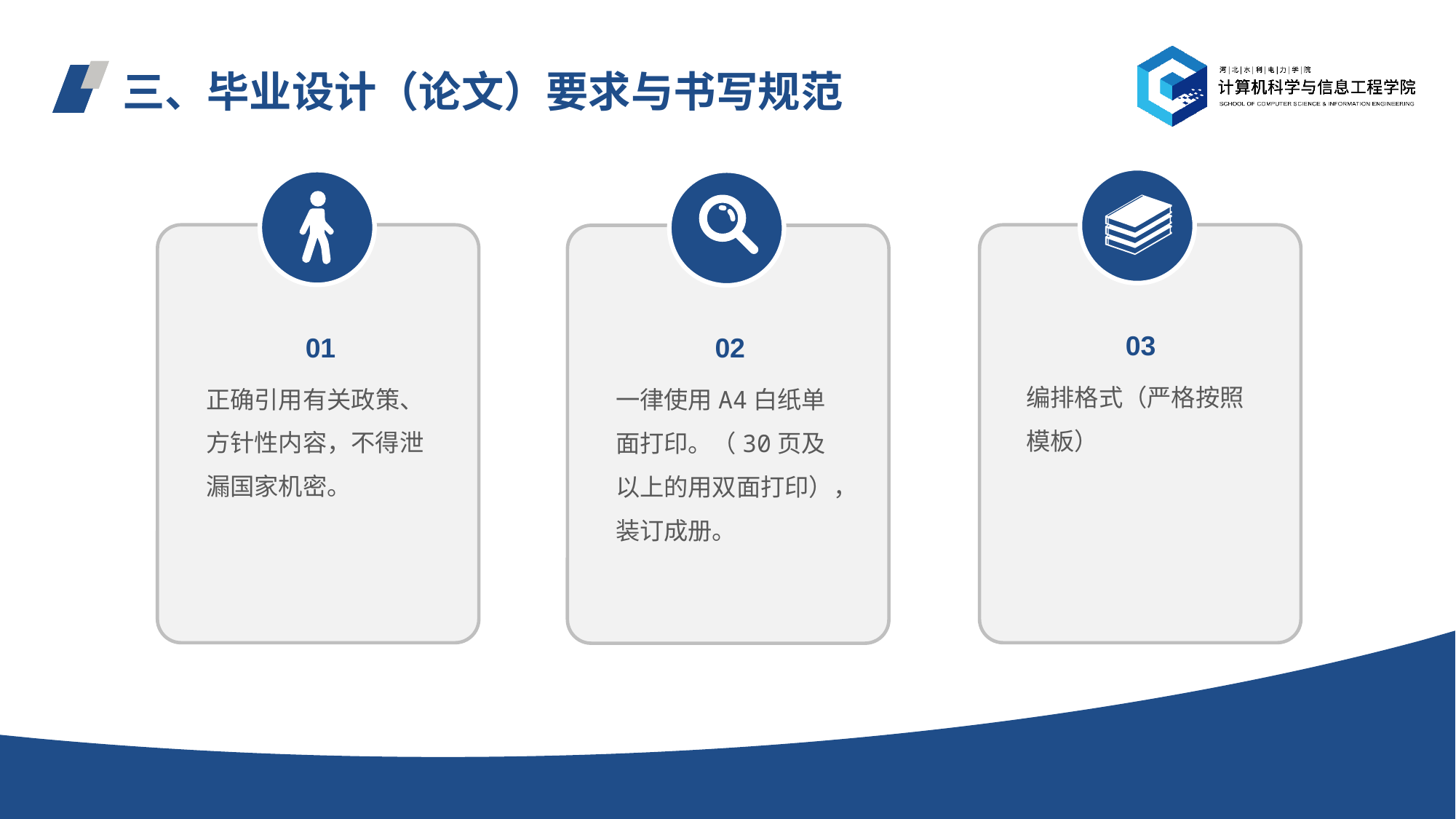

# 三、毕业设计（论文）要求与书写规范

03
01
02
编排格式（严格按照模板）
正确引用有关政策、方针性内容，不得泄漏国家机密。
一律使用A4白纸单面打印。（30页及以上的用双面打印），装订成册。